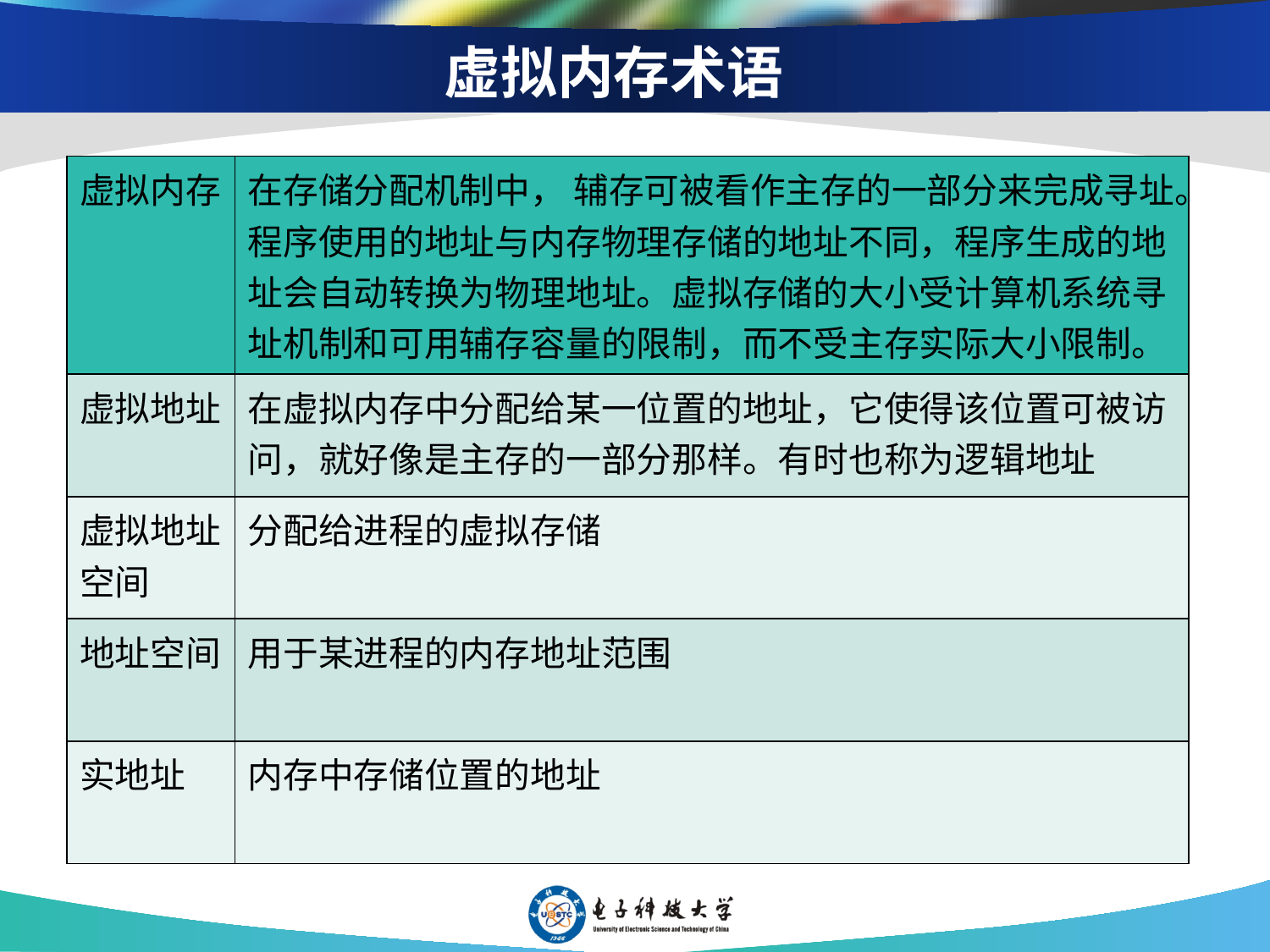

# 虚拟内存术语
| 虚拟内存 | 在存储分配机制中， 辅存可被看作主存的一部分来完成寻址。程序使用的地址与内存物理存储的地址不同，程序生成的地址会自动转换为物理地址。虚拟存储的大小受计算机系统寻址机制和可用辅存容量的限制，而不受主存实际大小限制。 |
| --- | --- |
| 虚拟地址 | 在虚拟内存中分配给某一位置的地址，它使得该位置可被访问，就好像是主存的一部分那样。有时也称为逻辑地址 |
| 虚拟地址空间 | 分配给进程的虚拟存储 |
| 地址空间 | 用于某进程的内存地址范围 |
| 实地址 | 内存中存储位置的地址 |